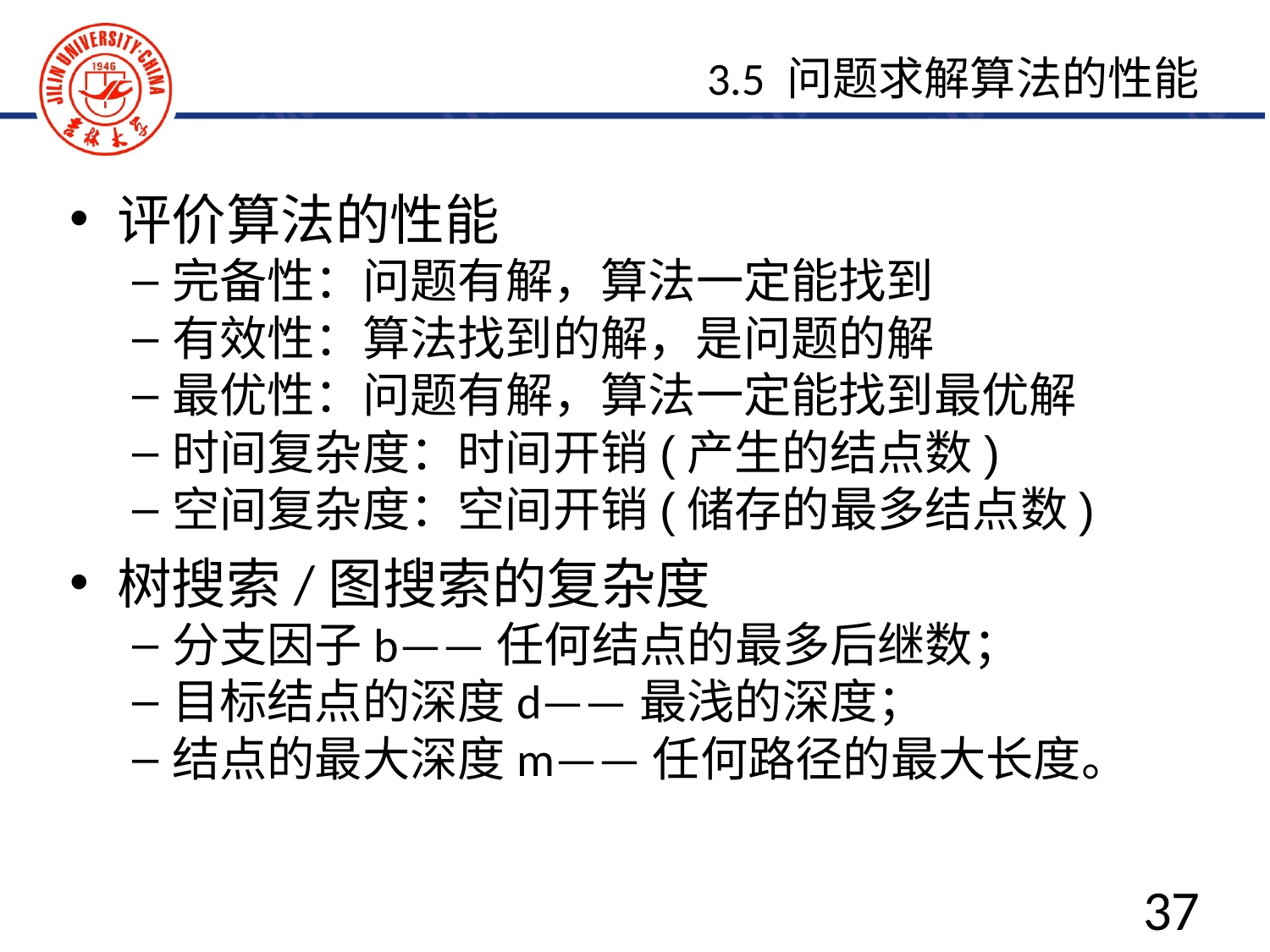

3.5 问题求解算法的性能
评价算法的性能
完备性：问题有解，算法一定能找到
有效性：算法找到的解，是问题的解
最优性：问题有解，算法一定能找到最优解
时间复杂度：时间开销(产生的结点数)
空间复杂度：空间开销(储存的最多结点数)
树搜索/图搜索的复杂度
分支因子b——任何结点的最多后继数；
目标结点的深度d——最浅的深度；
结点的最大深度m——任何路径的最大长度。
37